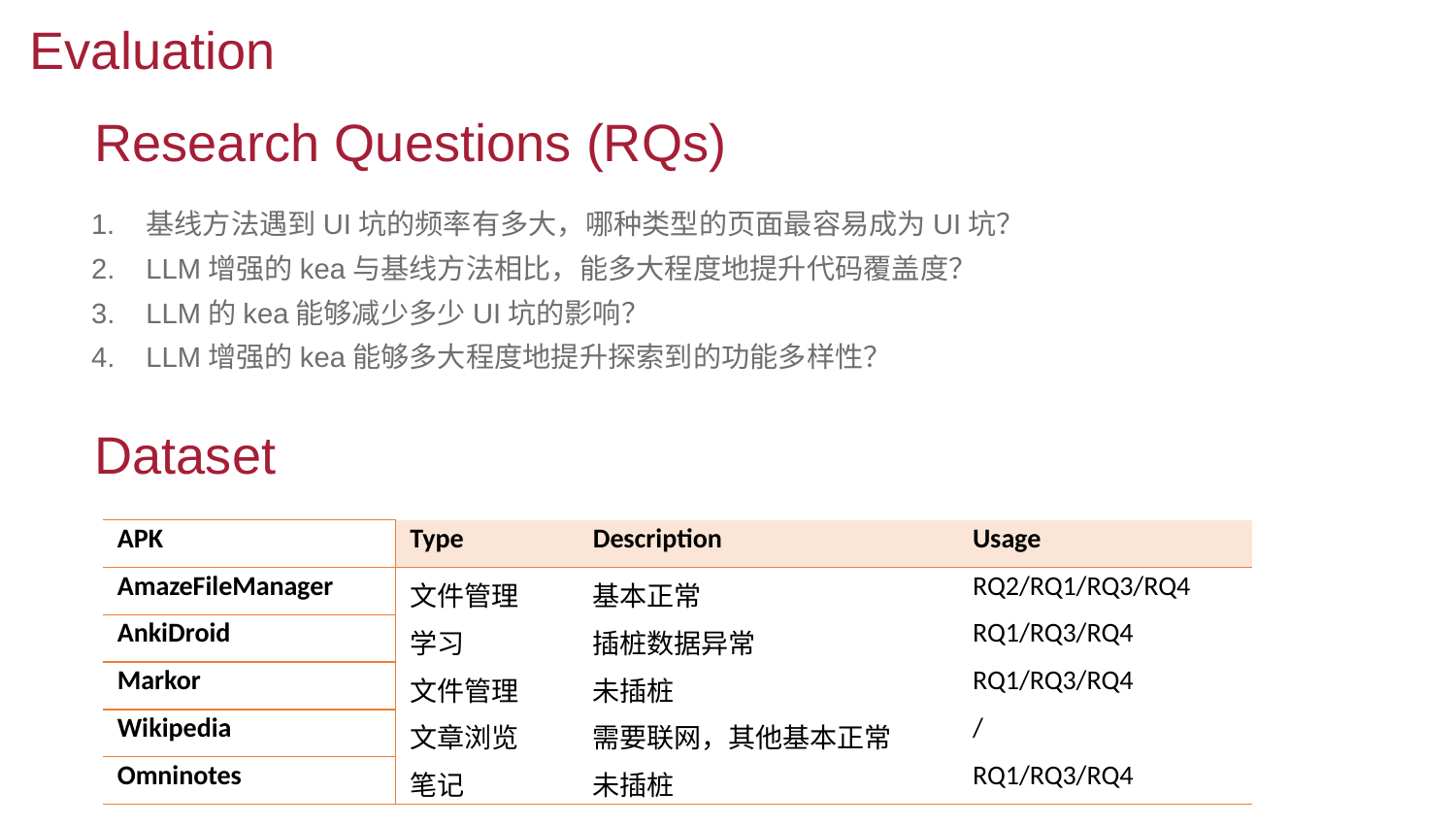

Evaluation
Research Questions (RQs)
基线方法遇到UI坑的频率有多大，哪种类型的页面最容易成为UI坑？
LLM增强的kea与基线方法相比，能多大程度地提升代码覆盖度？
LLM的kea能够减少多少UI坑的影响？
LLM增强的kea能够多大程度地提升探索到的功能多样性？
Dataset
| APK | Type | Description | Usage |
| --- | --- | --- | --- |
| AmazeFileManager | 文件管理 | 基本正常 | RQ2/RQ1/RQ3/RQ4 |
| AnkiDroid | 学习 | 插桩数据异常 | RQ1/RQ3/RQ4 |
| Markor | 文件管理 | 未插桩 | RQ1/RQ3/RQ4 |
| Wikipedia | 文章浏览 | 需要联网，其他基本正常 | / |
| Omninotes | 笔记 | 未插桩 | RQ1/RQ3/RQ4 |